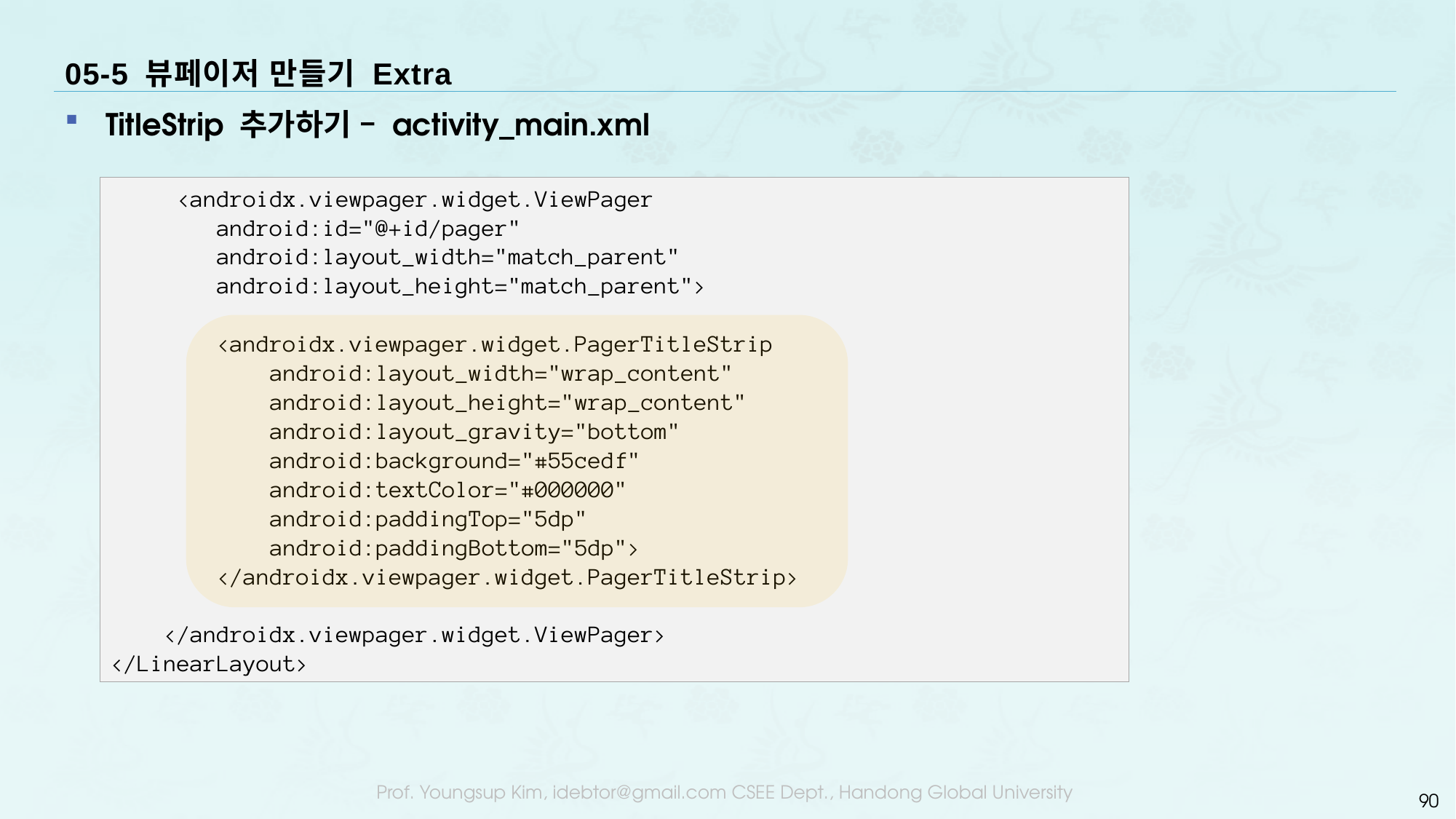

# 05-5 뷰페이저 만들기 Extra
TitleStrip 추가하기 – activity_main.xml

     <androidx.viewpager.widget.ViewPager
        android:id="@+id/pager"
        android:layout_width="match_parent"
        android:layout_height="match_parent">

        <androidx.viewpager.widget.PagerTitleStrip
            android:layout_width="wrap_content"
            android:layout_height="wrap_content"
            android:layout_gravity="bottom"
            android:background="#55cedf"
            android:textColor="#000000"
            android:paddingTop="5dp"
            android:paddingBottom="5dp">
        </androidx.viewpager.widget.PagerTitleStrip>

    </androidx.viewpager.widget.ViewPager>
</LinearLayout>

90